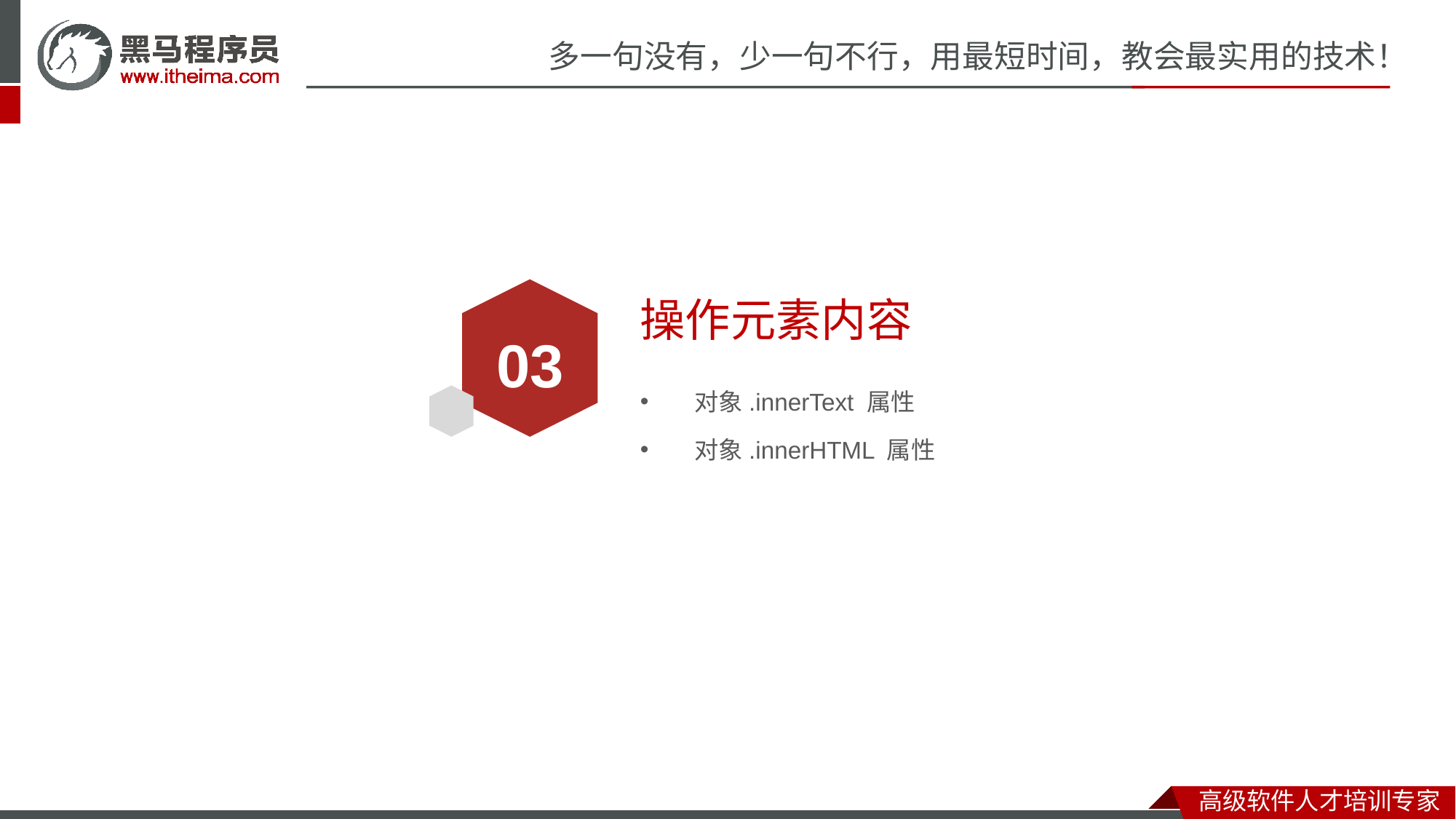

# 操作元素内容
03
对象.innerText 属性
对象.innerHTML 属性